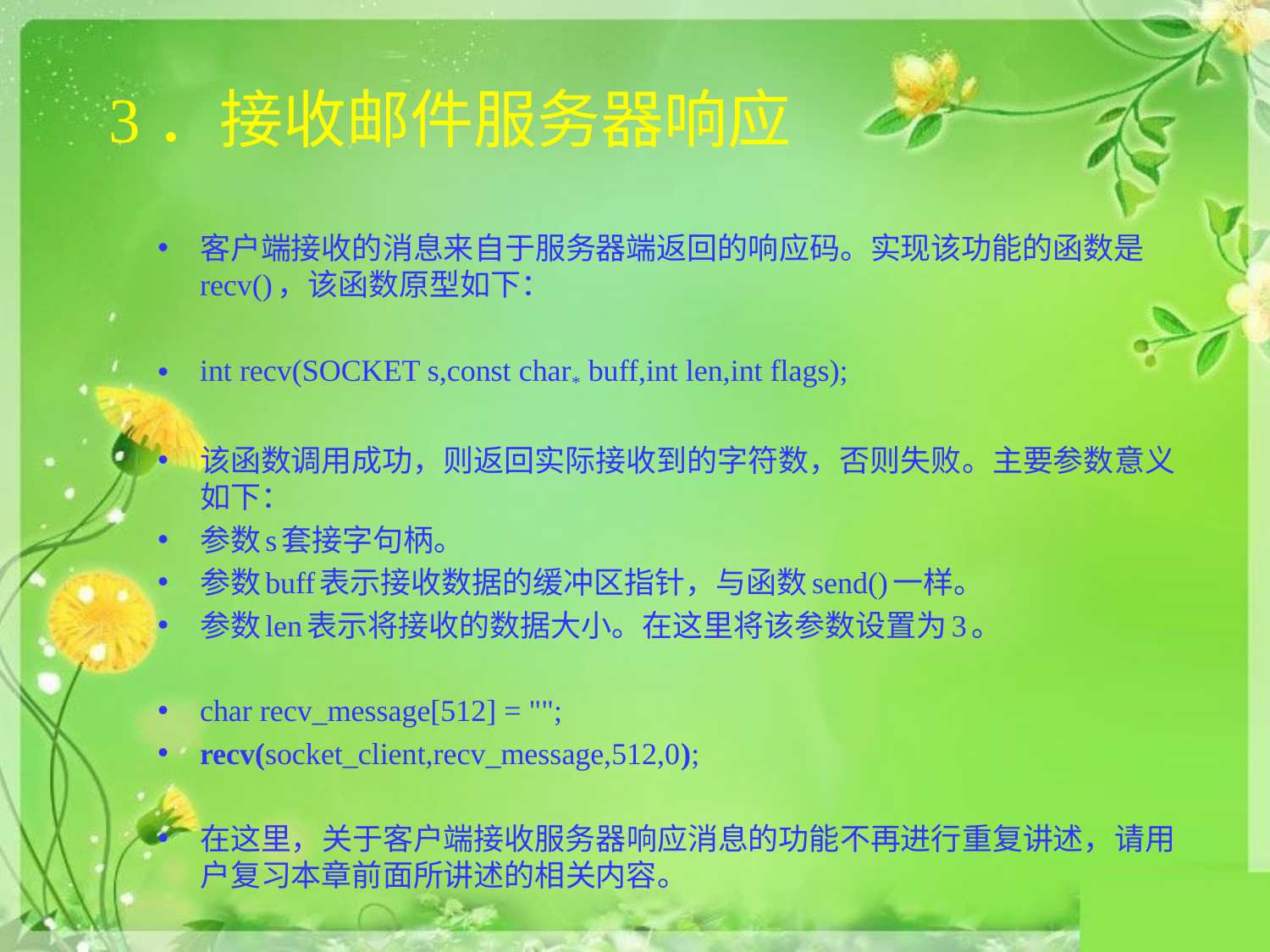

# 3．接收邮件服务器响应
客户端接收的消息来自于服务器端返回的响应码。实现该功能的函数是recv()，该函数原型如下：

int recv(SOCKET s,const char* buff,int len,int flags);

该函数调用成功，则返回实际接收到的字符数，否则失败。主要参数意义如下：
参数s套接字句柄。
参数buff表示接收数据的缓冲区指针，与函数send()一样。
参数len表示将接收的数据大小。在这里将该参数设置为3。

char recv_message[512] = "";
recv(socket_client,recv_message,512,0);

在这里，关于客户端接收服务器响应消息的功能不再进行重复讲述，请用户复习本章前面所讲述的相关内容。